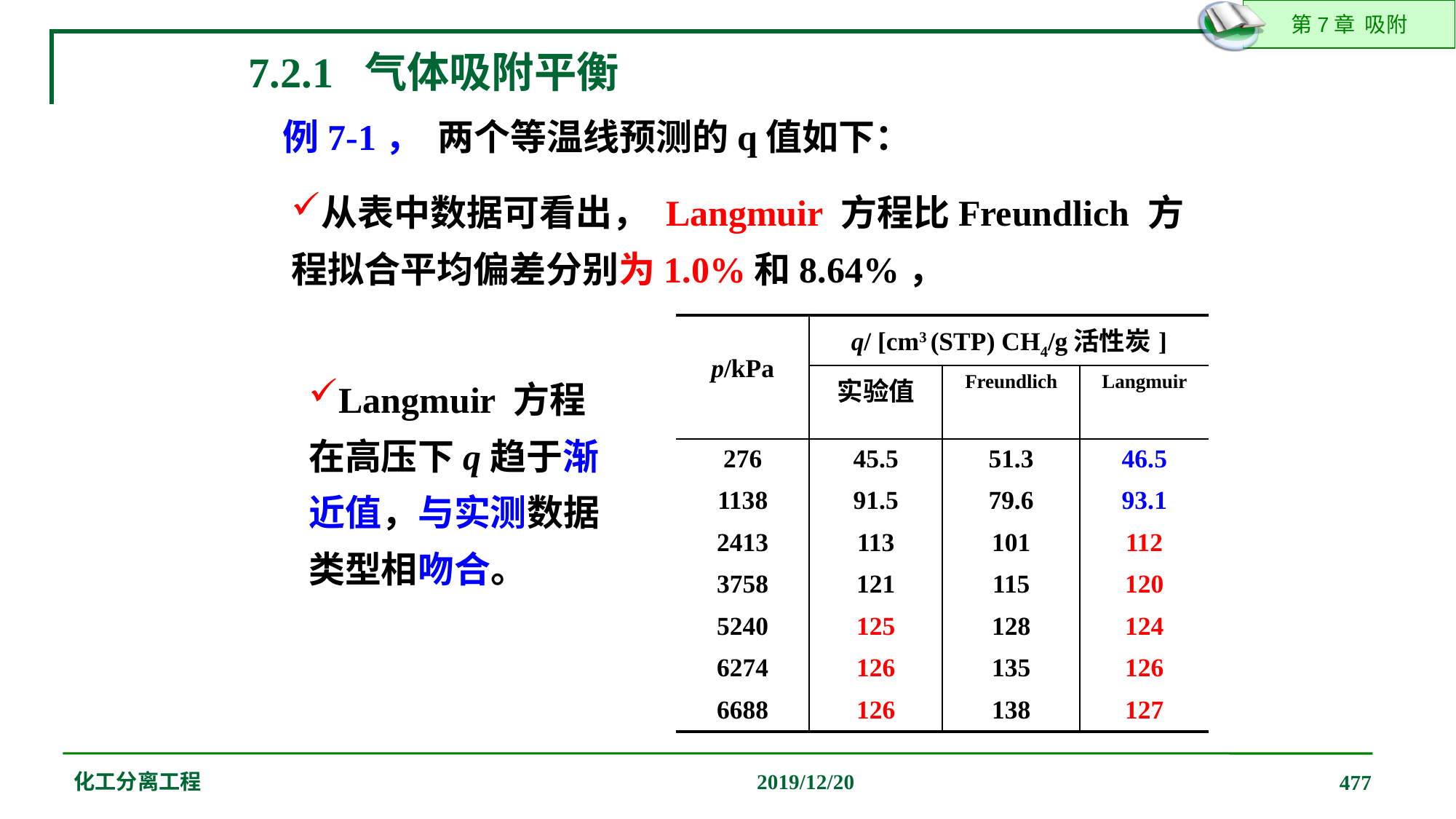

7.2.1  气体吸附平衡
例7-1，
两个等温线预测的q值如下：
从表中数据可看出， Langmuir 方程比Freundlich 方程拟合平均偏差分别为1.0%和8.64%，
| p/kPa | q/ [cm3 (STP) CH4/g活性炭] |  |  |
| --- | --- | --- | --- |
|  | 实验值 | Freundlich | Langmuir |
| 276 | 45.5 | 51.3 | 46.5 |
| 1138 | 91.5 | 79.6 | 93.1 |
| 2413 | 113 | 101 | 112 |
| 3758 | 121 | 115 | 120 |
| 5240 | 125 | 128 | 124 |
| 6274 | 126 | 135 | 126 |
| 6688 | 126 | 138 | 127 |
Langmuir 方程在高压下q趋于渐近值，与实测数据类型相吻合。
化工分离工程
2019/12/20
477